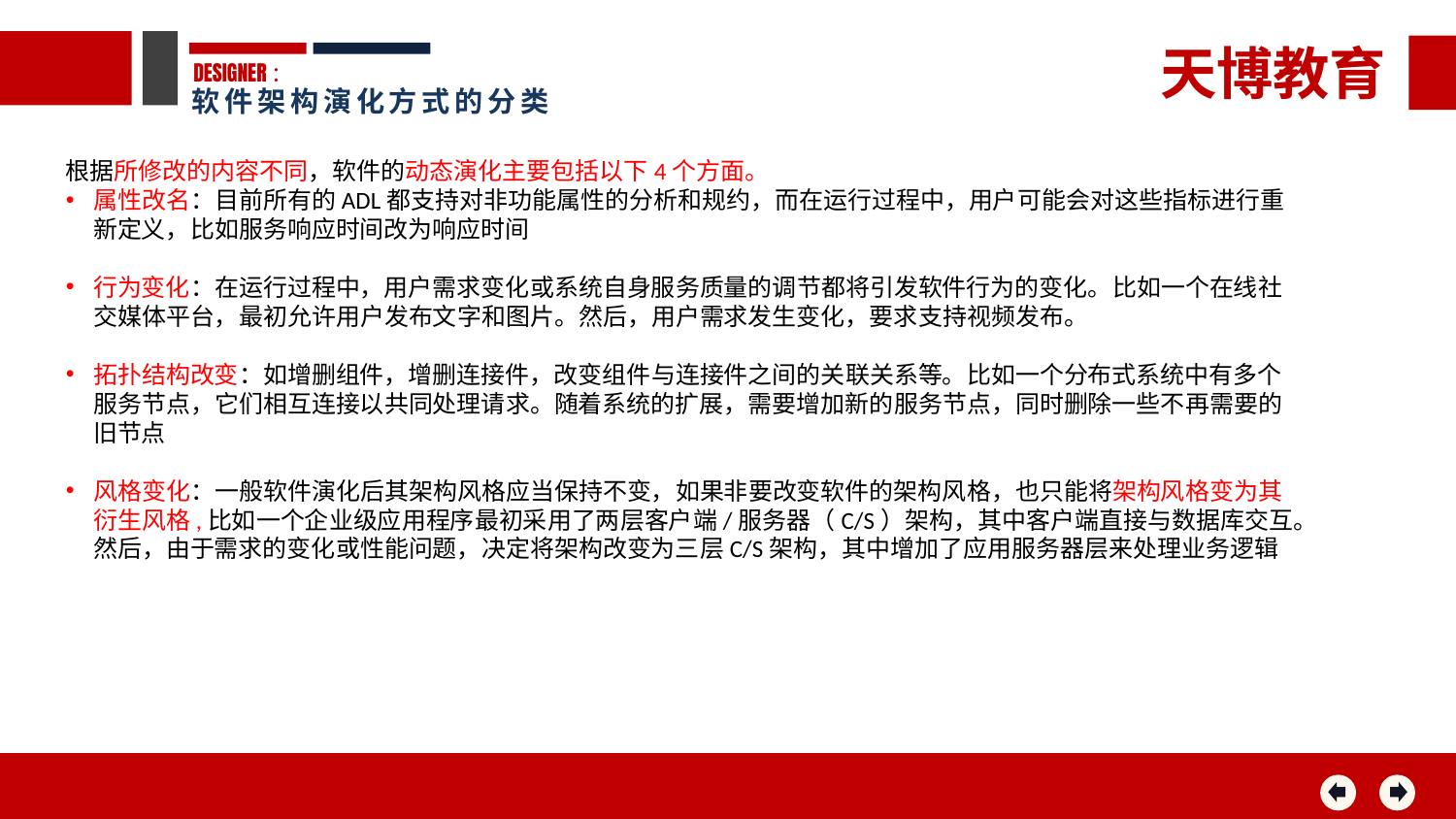

天博教育

DESIGNER：
软件架构演化方式的分类
根据所修改的内容不同，软件的动态演化主要包括以下4个方面。
属性改名：目前所有的ADL都支持对非功能属性的分析和规约，而在运行过程中，用户可能会对这些指标进行重新定义，比如服务响应时间改为响应时间

行为变化：在运行过程中，用户需求变化或系统自身服务质量的调节都将引发软件行为的变化。比如一个在线社交媒体平台，最初允许用户发布文字和图片。然后，用户需求发生变化，要求支持视频发布。

拓扑结构改变：如增删组件，增删连接件，改变组件与连接件之间的关联关系等。比如一个分布式系统中有多个服务节点，它们相互连接以共同处理请求。随着系统的扩展，需要增加新的服务节点，同时删除一些不再需要的旧节点

风格变化：一般软件演化后其架构风格应当保持不变，如果非要改变软件的架构风格，也只能将架构风格变为其衍生风格,比如一个企业级应用程序最初采用了两层客户端/服务器（C/S）架构，其中客户端直接与数据库交互。然后，由于需求的变化或性能问题，决定将架构改变为三层C/S架构，其中增加了应用服务器层来处理业务逻辑